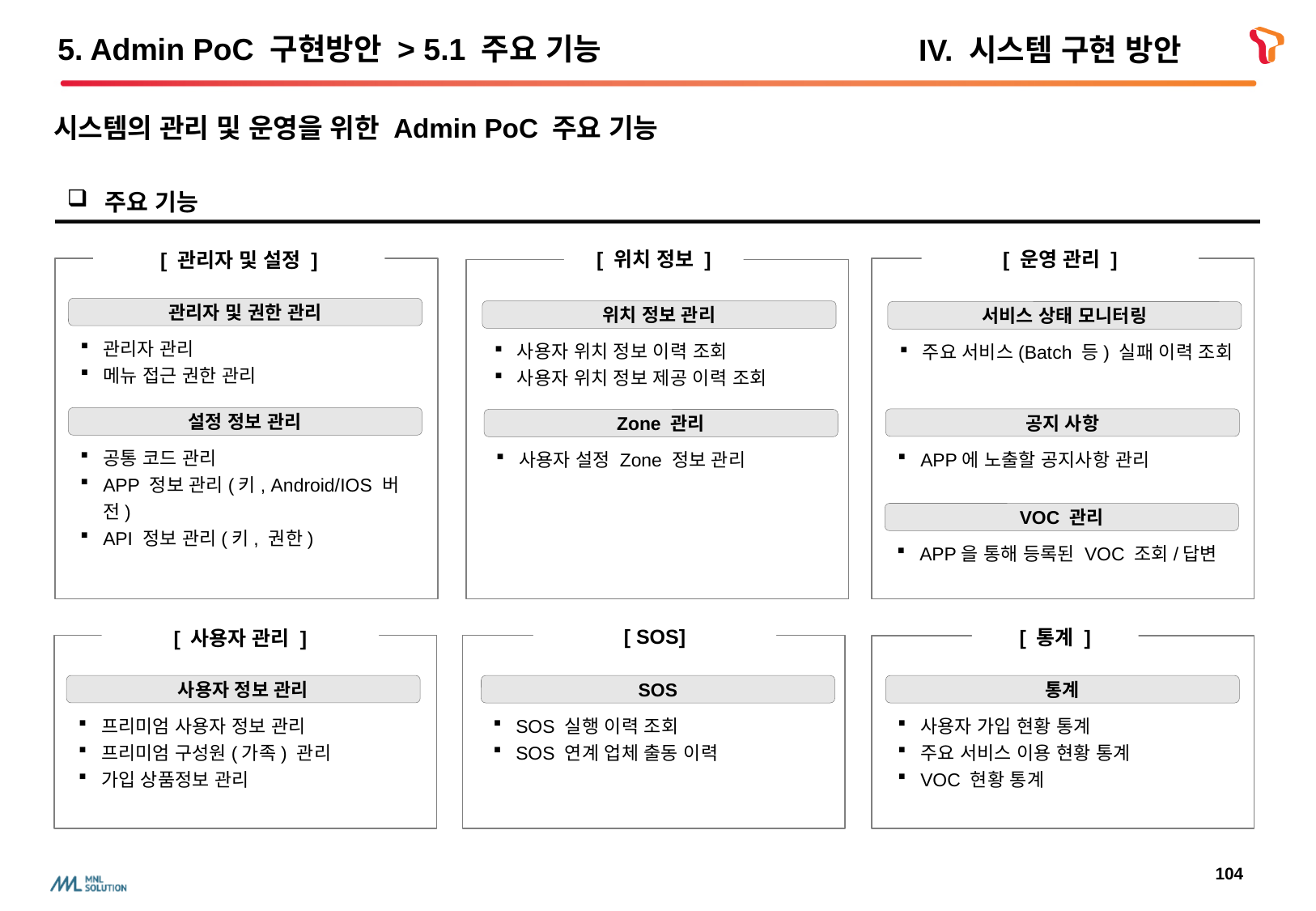

# 5. Admin PoC 구현방안 > 5.1 주요 기능
IV. 시스템 구현 방안
시스템의 관리 및 운영을 위한 Admin PoC 주요 기능
주요 기능

[ 운영 관리 ]
[ 위치 정보 ]
[ 관리자 및 설정 ]

관리자 및 권한 관리
위치 정보 관리
서비스 상태 모니터링
관리자 관리
메뉴 접근 권한 관리
사용자 위치 정보 이력 조회
사용자 위치 정보 제공 이력 조회
주요 서비스(Batch 등) 실패 이력 조회
설정 정보 관리
공지 사항
Zone 관리
공통 코드 관리
APP 정보 관리(키, Android/IOS 버전)
API 정보 관리(키, 권한)

APP에 노출할 공지사항 관리
사용자 설정 Zone 정보 관리
VOC 관리
APP을 통해 등록된 VOC 조회/답변
[ SOS]
[ 통계 ]
[ 사용자 관리 ]

사용자 정보 관리
SOS
통계
프리미엄 사용자 정보 관리
프리미엄 구성원(가족) 관리
가입 상품정보 관리

사용자 가입 현황 통계
주요 서비스 이용 현황 통계
VOC 현황 통계
SOS 실행 이력 조회
SOS 연계 업체 출동 이력